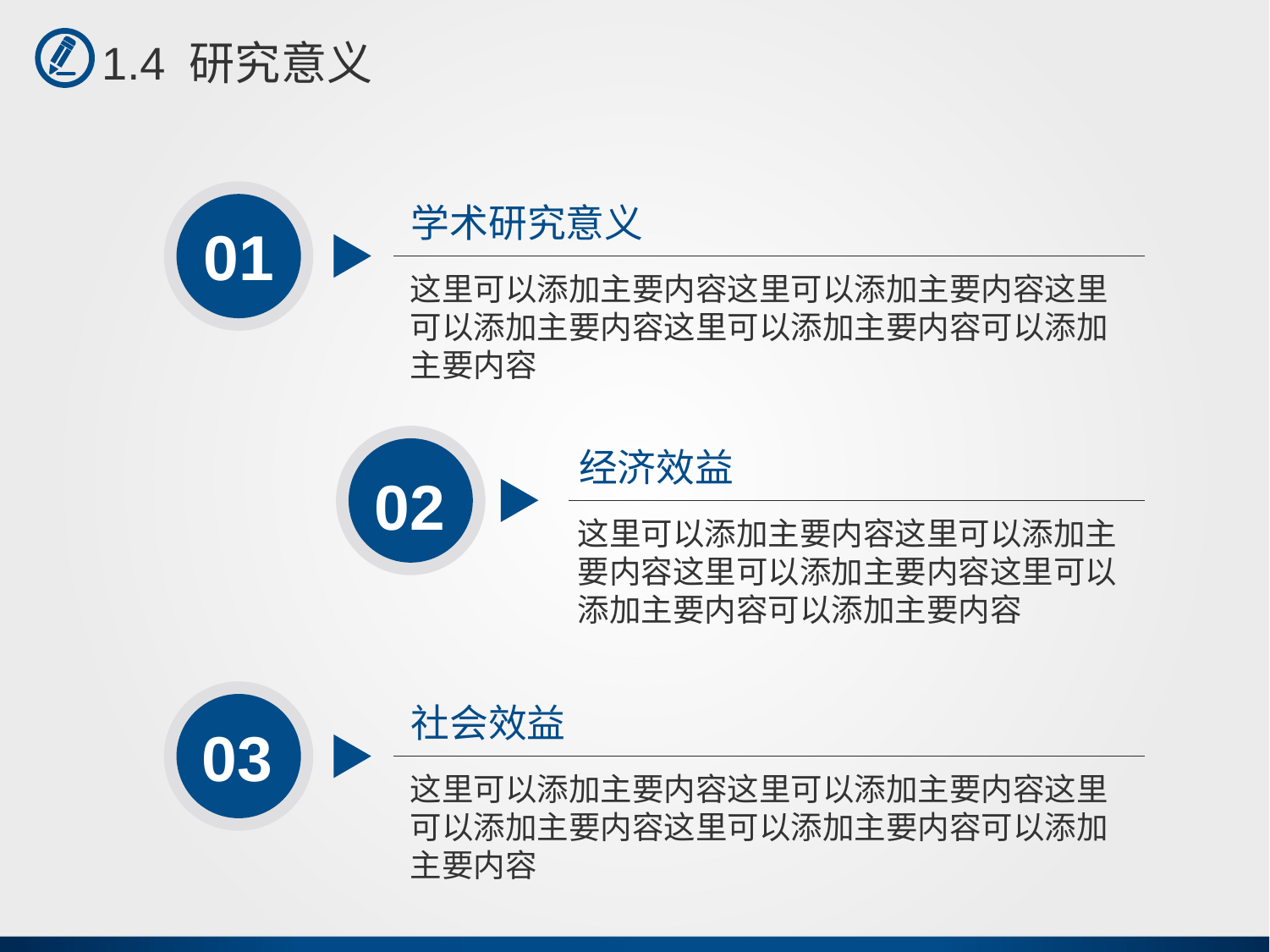

1.4 研究意义

学术研究意义

01

这里可以添加主要内容这里可以添加主要内容这里可以添加主要内容这里可以添加主要内容可以添加主要内容

经济效益

02

这里可以添加主要内容这里可以添加主要内容这里可以添加主要内容这里可以添加主要内容可以添加主要内容

社会效益

03

这里可以添加主要内容这里可以添加主要内容这里可以添加主要内容这里可以添加主要内容可以添加主要内容